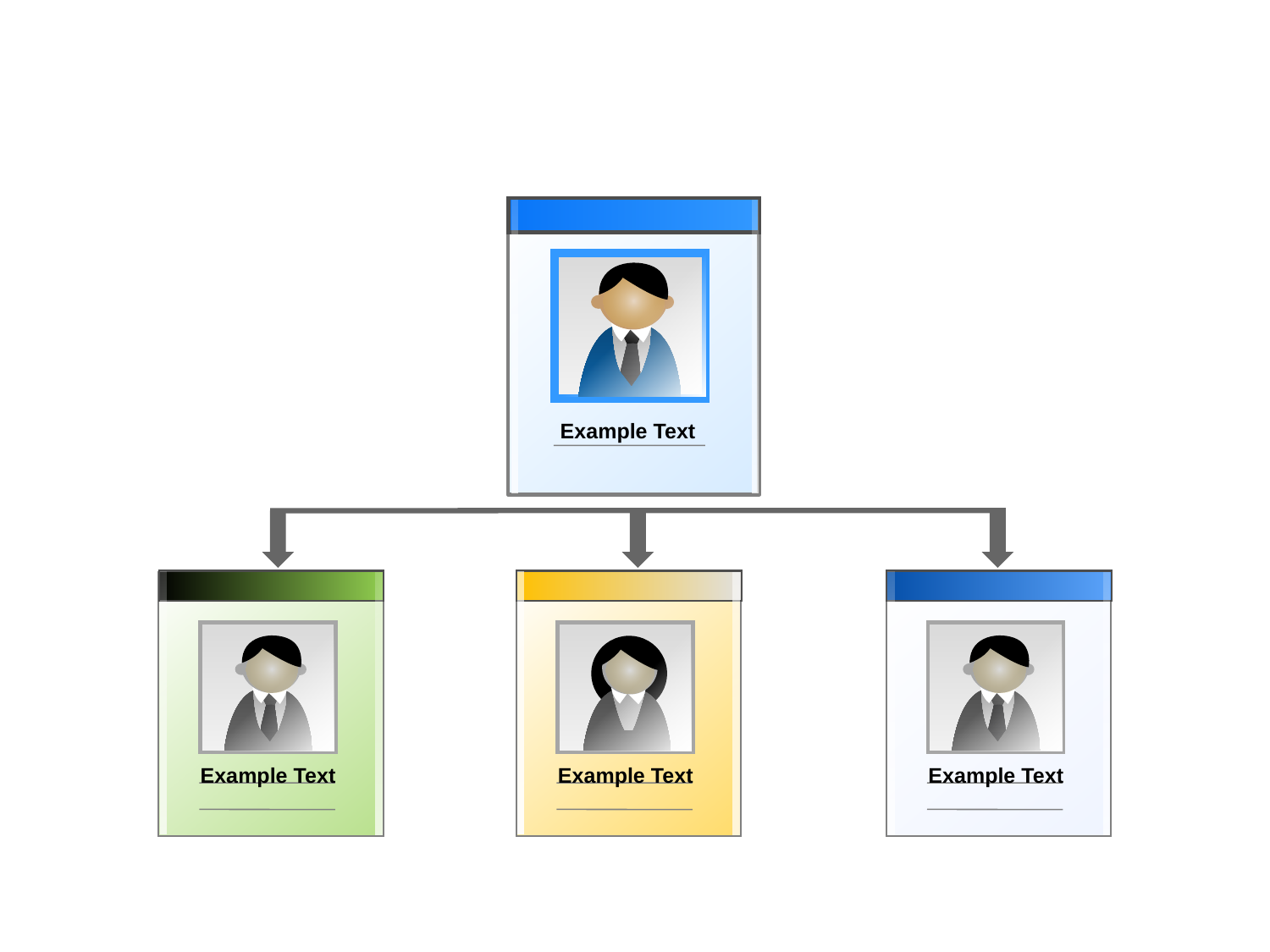

单击增加标题内容

Example Text

Example Text

Example Text

Example Text